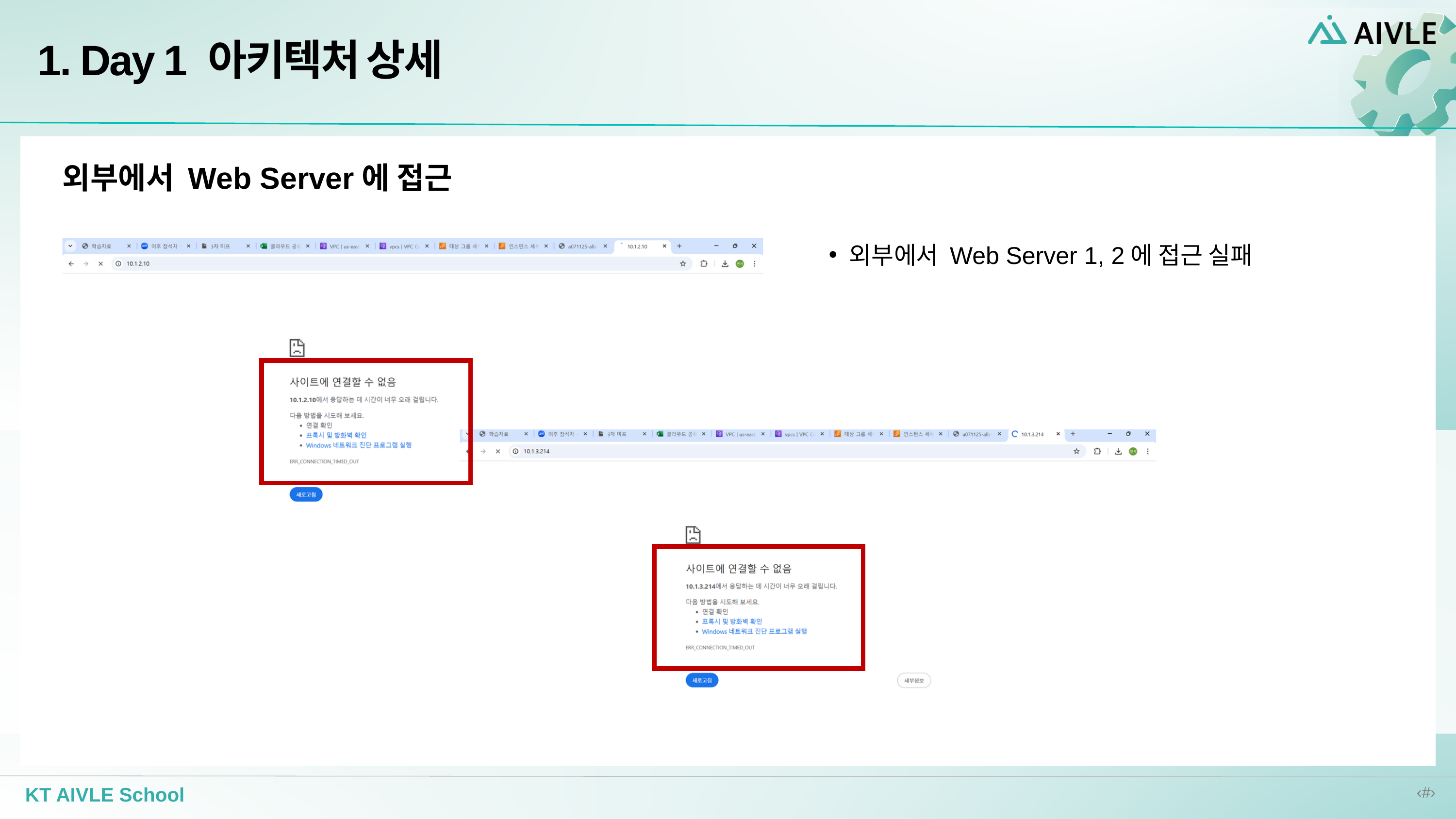

1. Day 1 아키텍처 상세

외부에서 Web Server에 접근
외부에서 Web Server 1, 2에 접근 실패

KT AIVLE School

‹#›